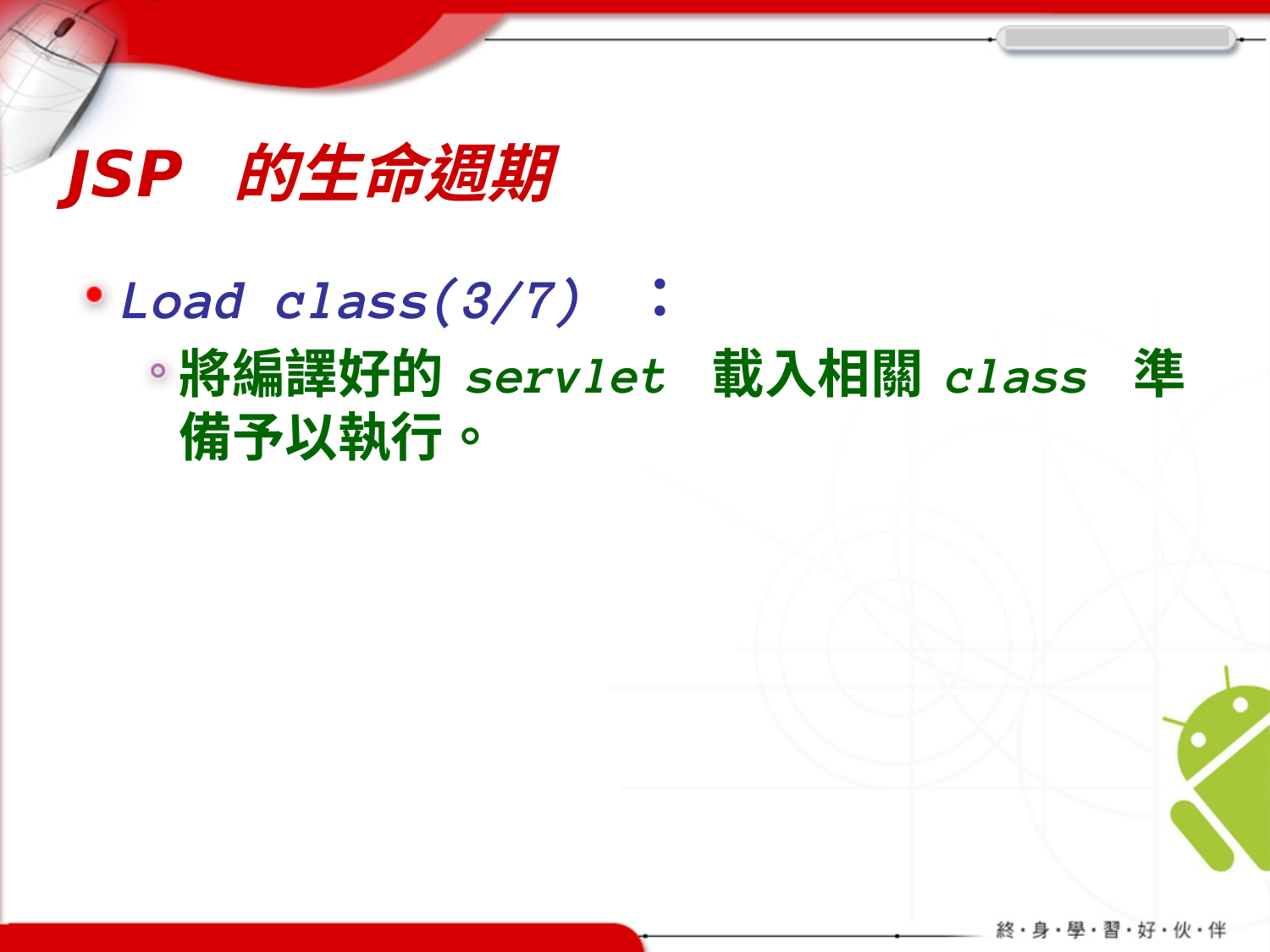

# JSP 的生命週期
Load class(3/7) ：
將編譯好的 servlet 載入相關 class 準備予以執行。